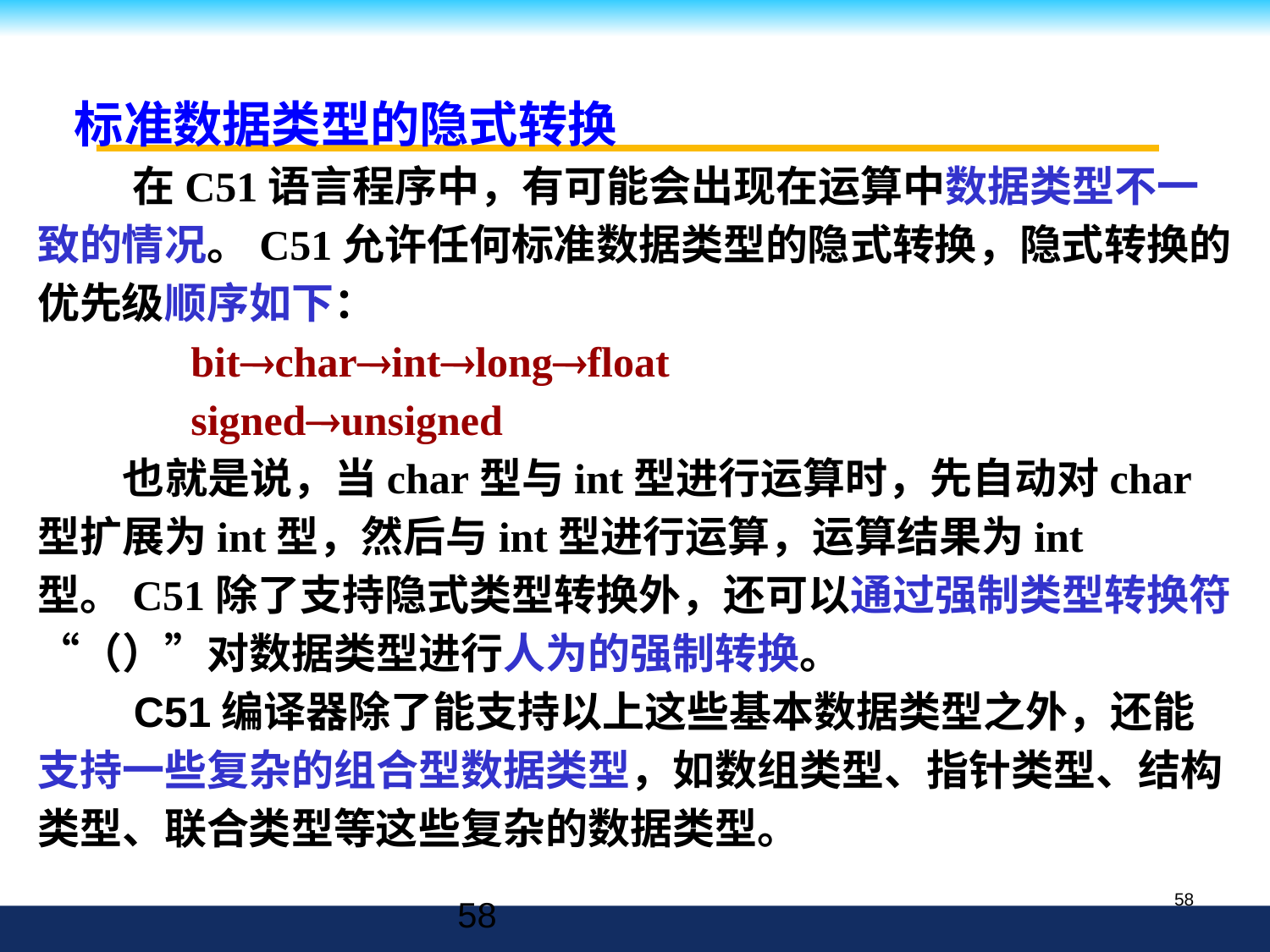

标准数据类型的隐式转换
     在C51语言程序中，有可能会出现在运算中数据类型不一致的情况。C51允许任何标准数据类型的隐式转换，隐式转换的优先级顺序如下：
           bit→char→int→long→float
           signed→unsigned
    也就是说，当char型与int型进行运算时，先自动对char型扩展为int型，然后与int型进行运算，运算结果为int型。C51除了支持隐式类型转换外，还可以通过强制类型转换符“（）”对数据类型进行人为的强制转换。
     C51编译器除了能支持以上这些基本数据类型之外，还能支持一些复杂的组合型数据类型，如数组类型、指针类型、结构类型、联合类型等这些复杂的数据类型。
58
58